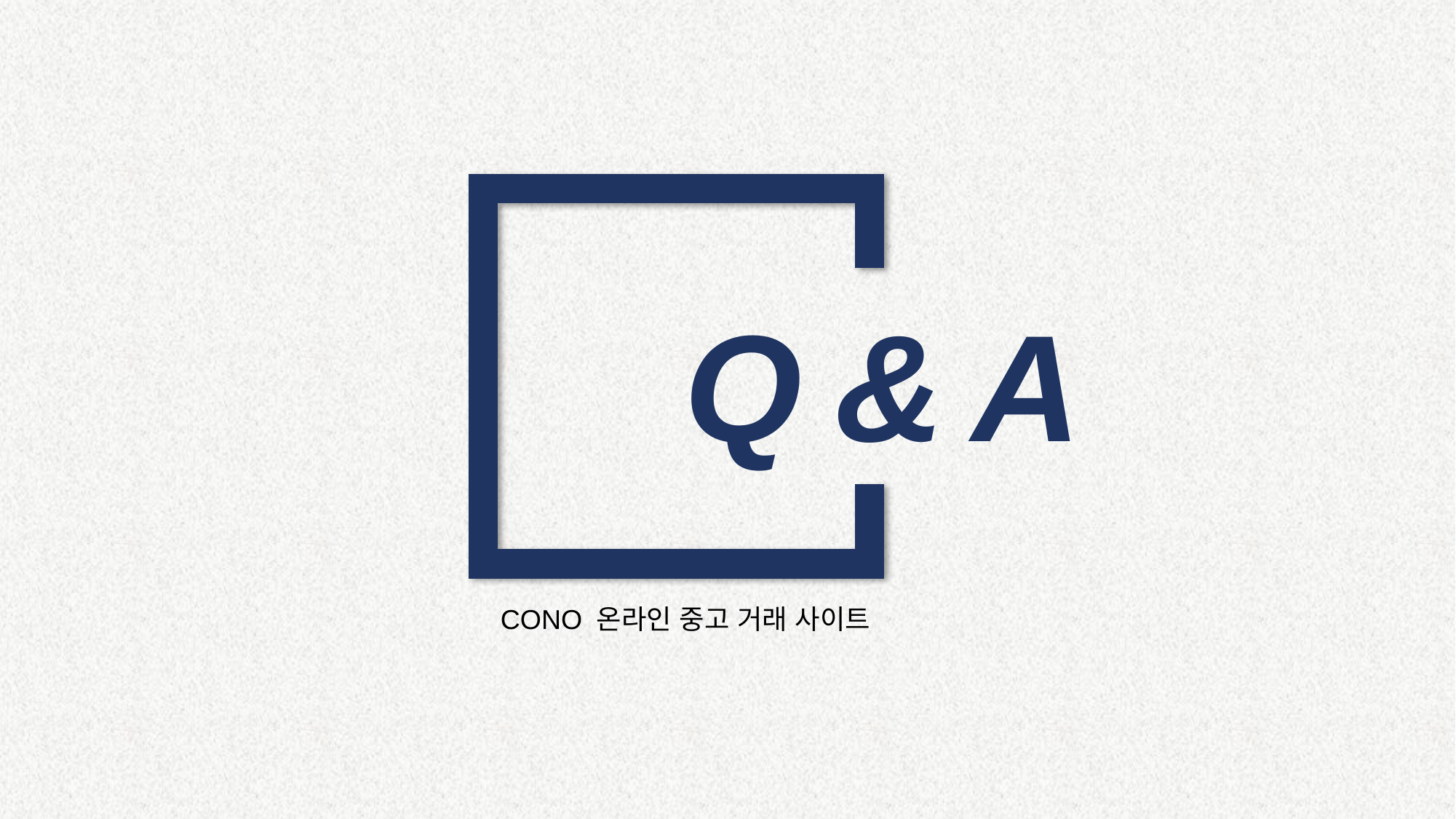

Q & A
CONO 온라인 중고 거래 사이트